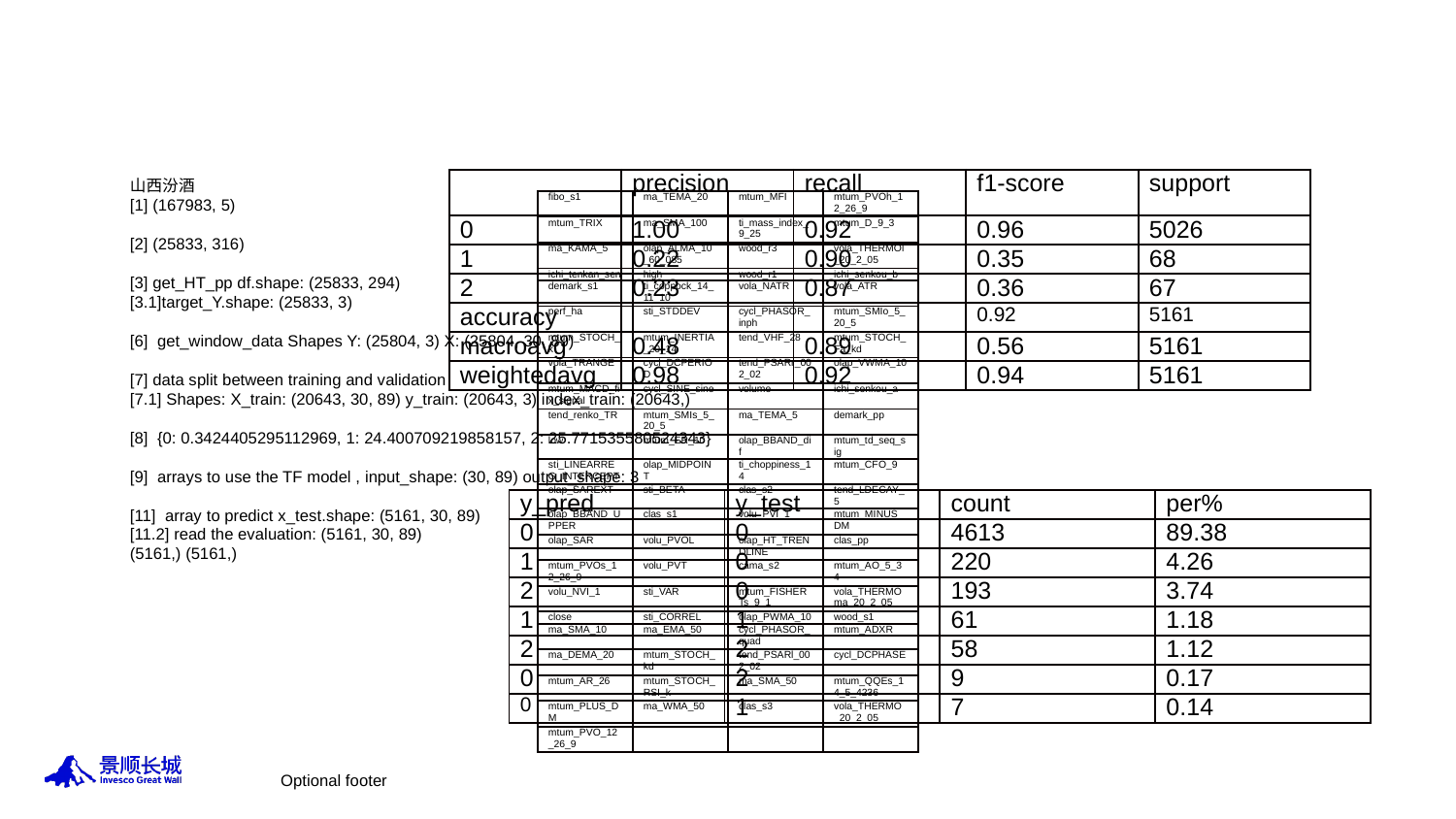

|  | precision | recall | f1-score | support |
| --- | --- | --- | --- | --- |
| 0 | 1.00 | 0.92 | 0.96 | 5026 |
| 1 | 0.22 | 0.90 | 0.35 | 68 |
| 2 | 0.23 | 0.87 | 0.36 | 67 |
| accuracy |  |  | 0.92 | 5161 |
| macroavg | 0.48 | 0.89 | 0.56 | 5161 |
| weightedavg | 0.98 | 0.92 | 0.94 | 5161 |
山西汾酒
[1] (167983, 5)

[2] (25833, 316)

[3] get_HT_pp df.shape: (25833, 294)
[3.1]target_Y.shape: (25833, 3)

[6]  get_window_data Shapes Y: (25804, 3) X: (25804, 30, 89)

[7] data split between training and validation
[7.1] Shapes: X_train: (20643, 30, 89) y_train: (20643, 3) index_train: (20643,)

[8]  {0: 0.3424405295112969, 1: 24.400709219858157, 2: 25.771535580524343}

[9]  arrays to use the TF model , input_shape: (30, 89) output_shape: 3

[11]  array to predict x_test.shape: (5161, 30, 89)
[11.2] read the evaluation: (5161, 30, 89)
(5161,) (5161,)
| fibo\_s1 | ma\_TEMA\_20 | mtum\_MFI | mtum\_PVOh\_12\_26\_9 |
| --- | --- | --- | --- |
| mtum\_TRIX | ma\_SMA\_100 | ti\_mass\_index\_9\_25 | mtum\_D\_9\_3 |
| ma\_KAMA\_5 | olap\_ALMA\_10\_60\_085 | wood\_r3 | vola\_THERMOl\_20\_2\_05 |
| ichi\_tenkan\_sen | high | wood\_r1 | ichi\_senkou\_b |
| demark\_s1 | ti\_coppock\_14\_11\_10 | vola\_NATR | vola\_ATR |
| perf\_ha | sti\_STDDEV | cycl\_PHASOR\_inph | mtum\_SMIo\_5\_20\_5 |
| mtum\_STOCH\_k | mtum\_INERTIA\_20\_14 | tend\_VHF\_28 | mtum\_STOCH\_Fa\_kd |
| vola\_TRANGE | cycl\_DCPERIOD | tend\_PSARr\_002\_02 | olap\_VWMA\_10 |
| mtum\_MACD\_fix\_signal | cycl\_SINE\_sine | volume | ichi\_senkou\_a |
| tend\_renko\_TR | mtum\_SMIs\_5\_20\_5 | ma\_TEMA\_5 | demark\_pp |
| low | mtum\_ER\_10 | olap\_BBAND\_dif | mtum\_td\_seq\_sig |
| sti\_LINEARREG\_INTERCEPT | olap\_MIDPOINT | ti\_choppiness\_14 | mtum\_CFO\_9 |
| olap\_SAREXT | sti\_BETA | clas\_s2 | tend\_LDECAY\_5 |
| olap\_BBAND\_UPPER | clas\_s1 | volu\_PVI\_1 | mtum\_MINUS\_DM |
| olap\_SAR | volu\_PVOL | olap\_HT\_TRENDLINE | clas\_pp |
| mtum\_PVOs\_12\_26\_9 | volu\_PVT | cama\_s2 | mtum\_AO\_5\_34 |
| volu\_NVI\_1 | sti\_VAR | mtum\_FISHERTs\_9\_1 | vola\_THERMOma\_20\_2\_05 |
| close | sti\_CORREL | olap\_PWMA\_10 | wood\_s1 |
| ma\_SMA\_10 | ma\_EMA\_50 | cycl\_PHASOR\_quad | mtum\_ADXR |
| ma\_DEMA\_20 | mtum\_STOCH\_kd | tend\_PSARl\_002\_02 | cycl\_DCPHASE |
| mtum\_AR\_26 | mtum\_STOCH\_RSI\_k | ma\_SMA\_50 | mtum\_QQEs\_14\_5\_4236 |
| mtum\_PLUS\_DM | ma\_WMA\_50 | clas\_s3 | vola\_THERMO\_20\_2\_05 |
| mtum\_PVO\_12\_26\_9 |  |  |  |
| y\_pred | y\_test | count | per% |
| --- | --- | --- | --- |
| 0 | 0 | 4613 | 89.38 |
| 1 | 0 | 220 | 4.26 |
| 2 | 0 | 193 | 3.74 |
| 1 | 1 | 61 | 1.18 |
| 2 | 2 | 58 | 1.12 |
| 0 | 2 | 9 | 0.17 |
| 0 | 1 | 7 | 0.14 |

Optional footer
28